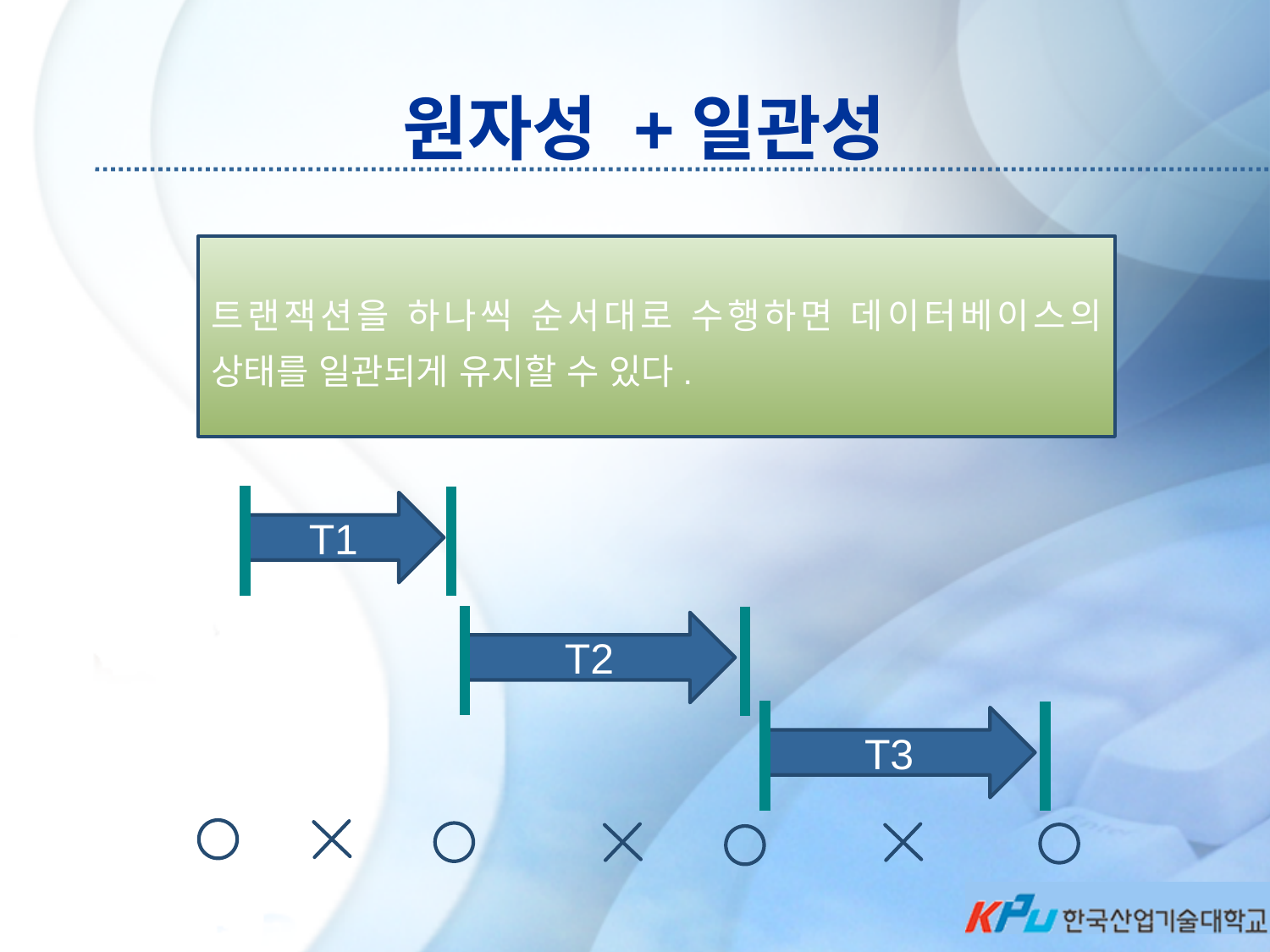

# 원자성 +일관성
트랜잭션을 하나씩 순서대로 수행하면 데이터베이스의 상태를 일관되게 유지할 수 있다.
T1
T2
T3